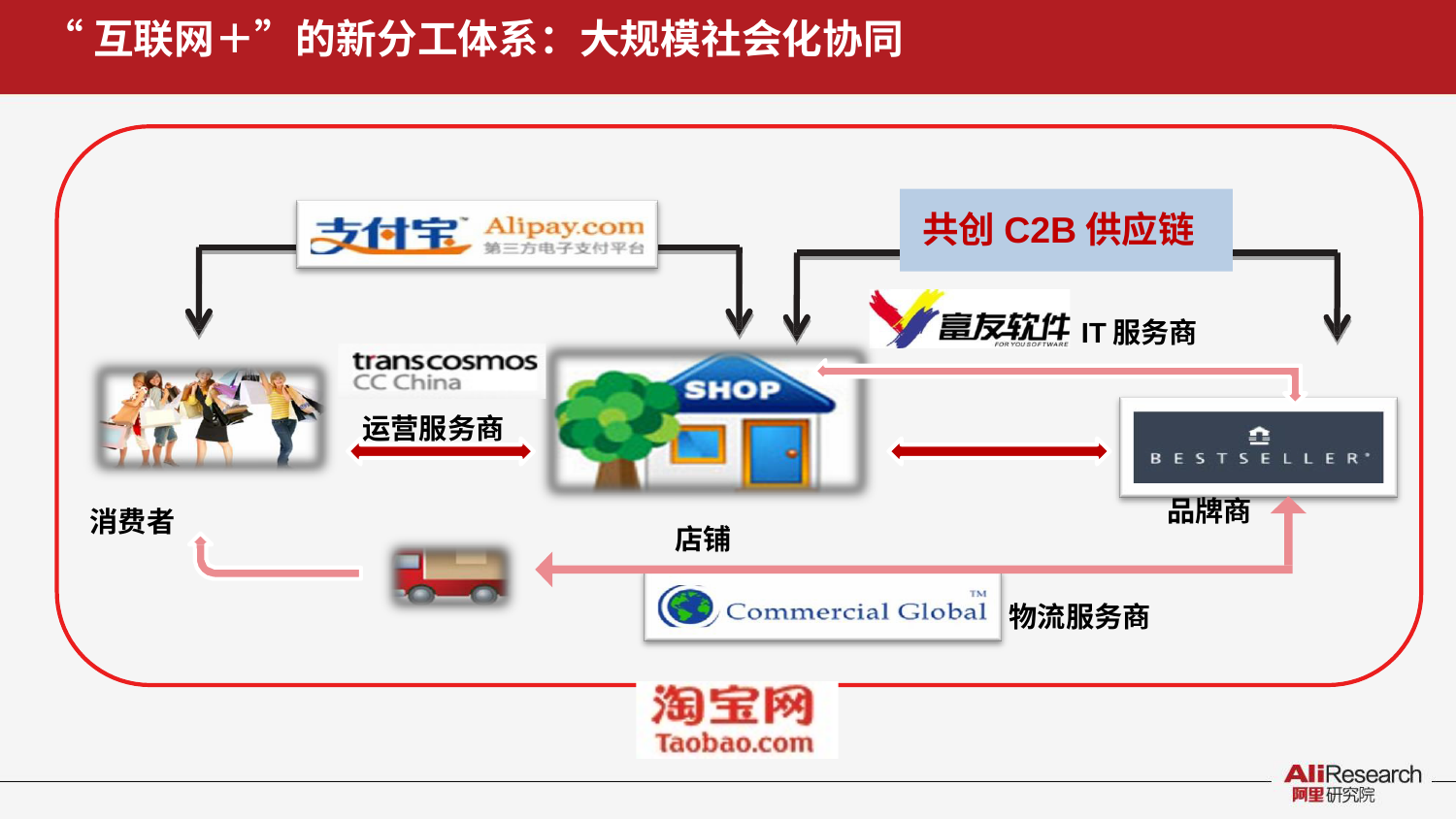

# “互联网＋”的新分工体系：大规模社会化协同

共创C2B供应链

IT服务商

运营服务商

品牌商

消费者
店铺

物流服务商